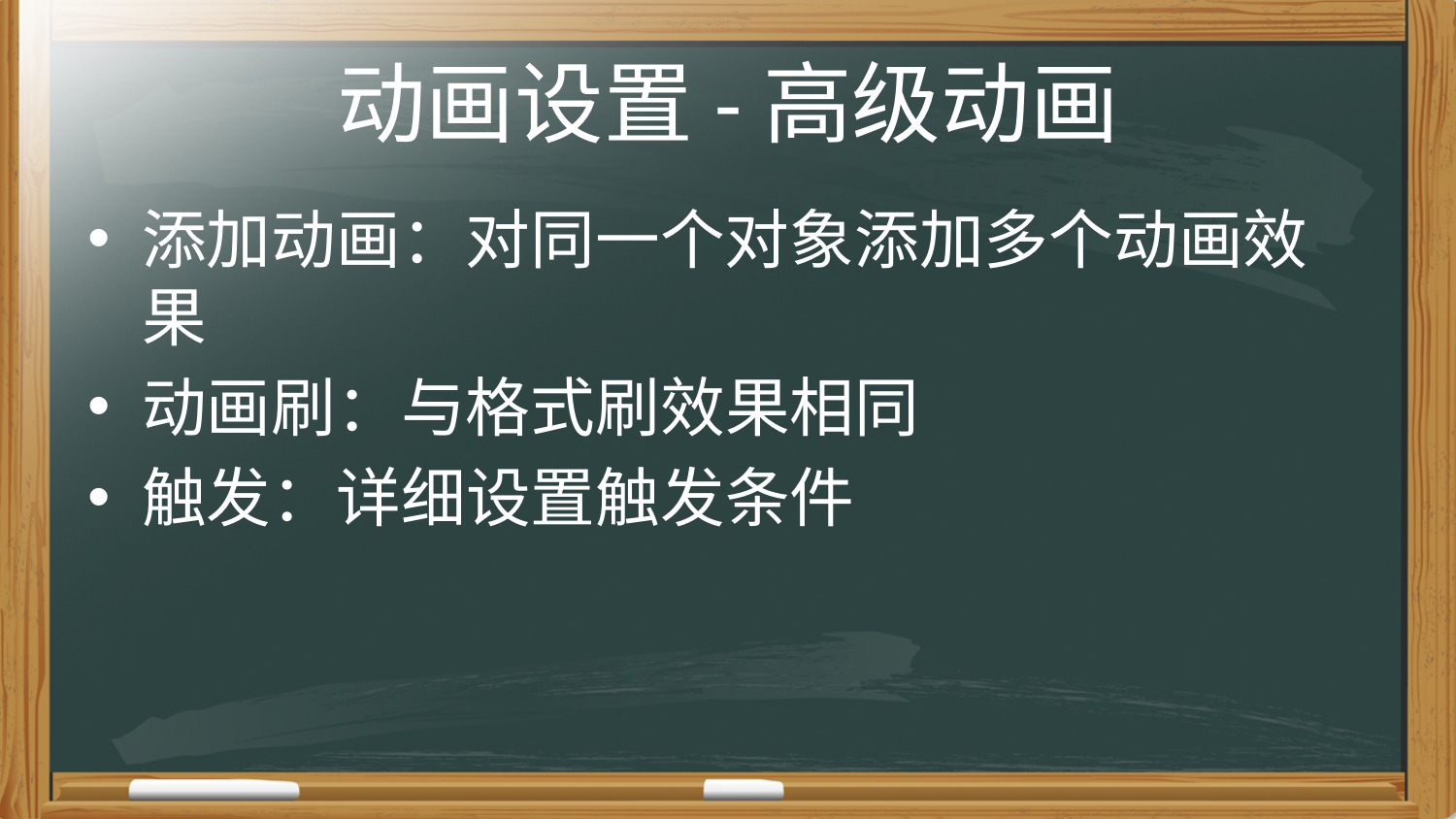

# 动画设置-高级动画
添加动画：对同一个对象添加多个动画效果
动画刷：与格式刷效果相同
触发：详细设置触发条件